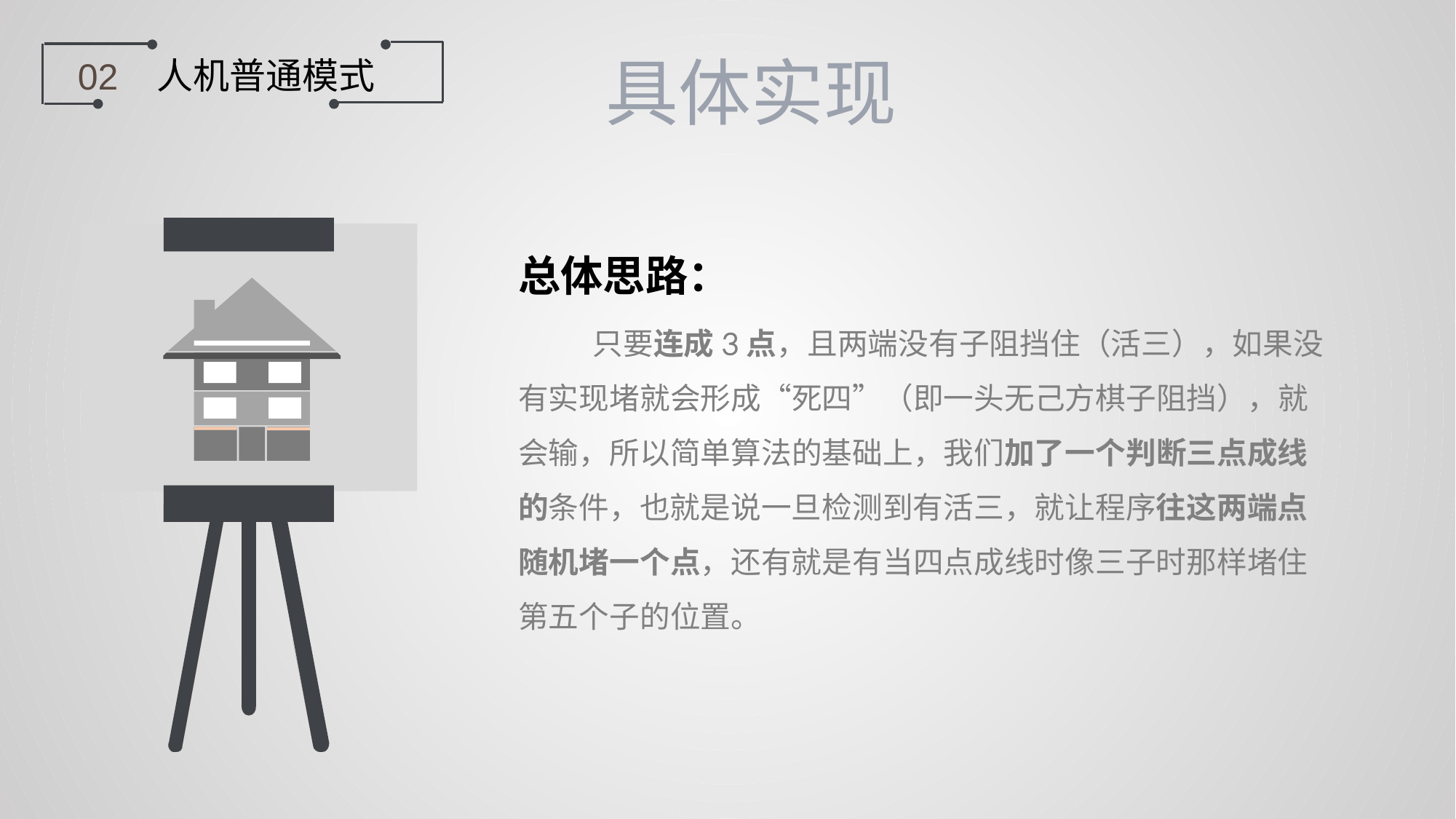

人机普通模式
02

  具体实现
总体思路：
          只要连成3点，且两端没有子阻挡住（活三），如果没有实现堵就会形成“死四”（即一头无己方棋子阻挡），就会输，所以简单算法的基础上，我们加了一个判断三点成线的条件，也就是说一旦检测到有活三，就让程序往这两端点随机堵一个点，还有就是有当四点成线时像三子时那样堵住第五个子的位置。